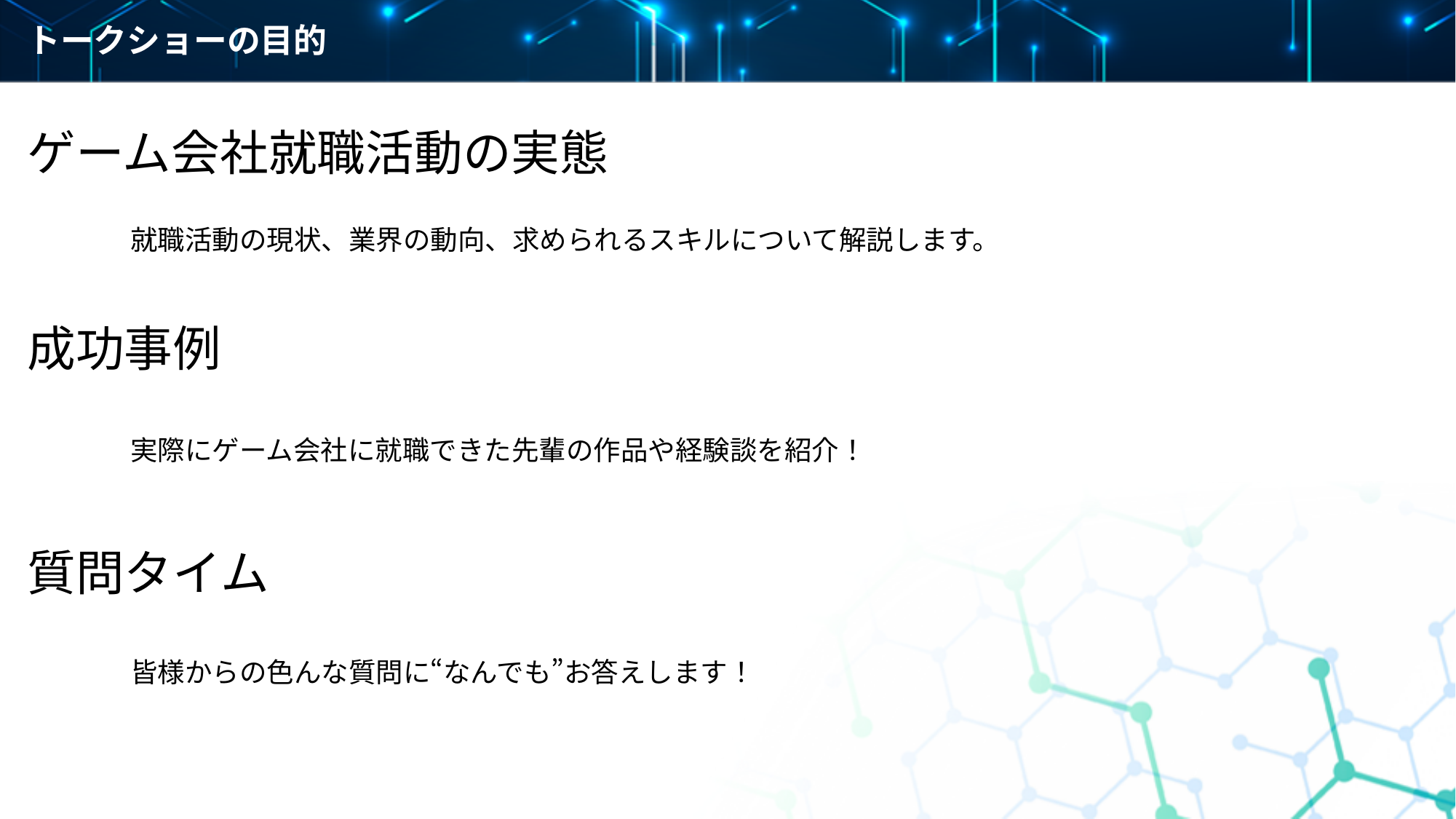

トークショーの目的
ゲーム会社就職活動の実態

就職活動の現状、業界の動向、求められるスキルについて解説します。
成功事例
実際にゲーム会社に就職できた先輩の作品や経験談を紹介！
質問タイム
皆様からの色んな質問に“なんでも”お答えします！